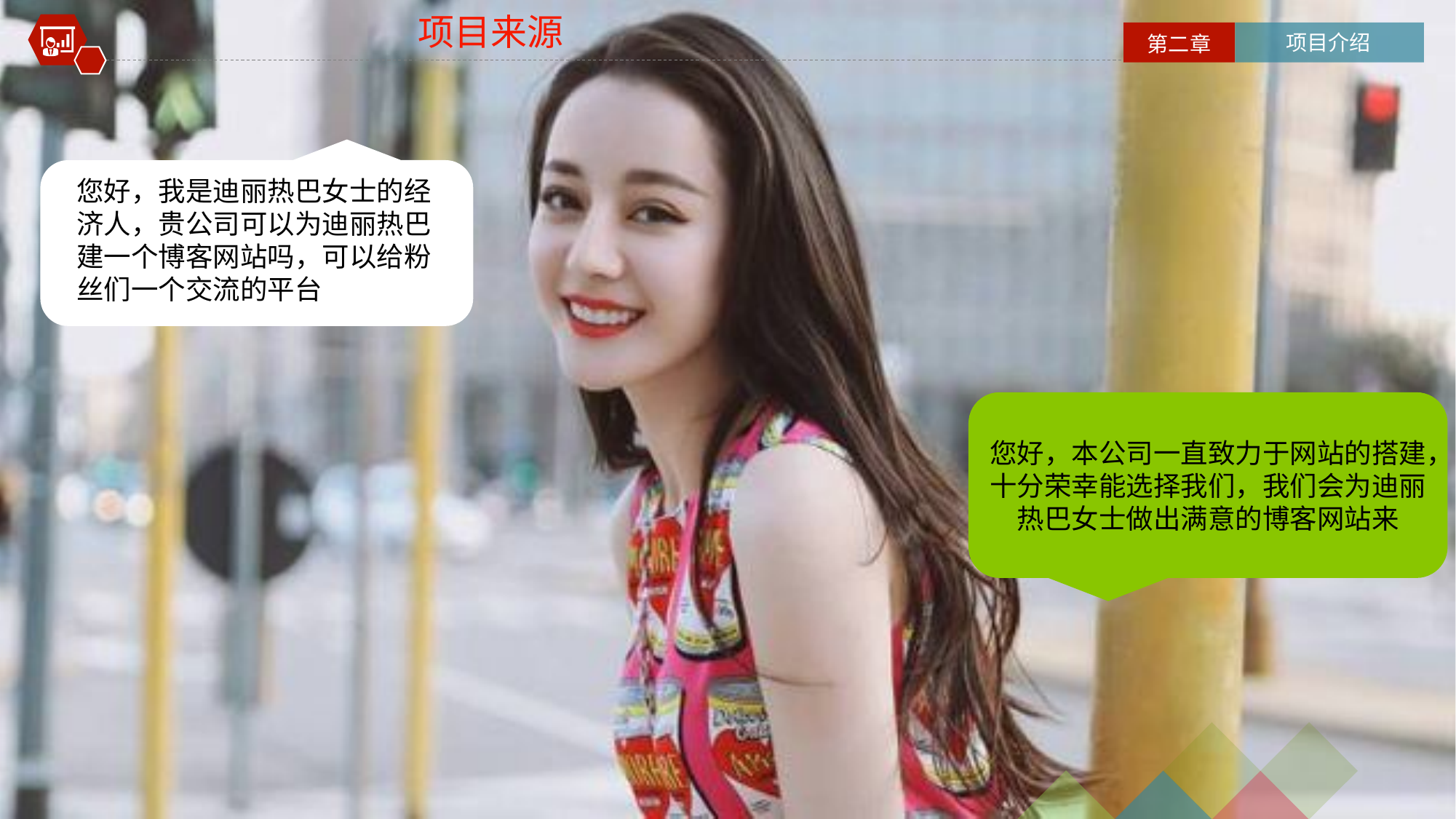

项目来源

项目介绍
第二章

您好，我是迪丽热巴女士的经济人，贵公司可以为迪丽热巴建一个博客网站吗，可以给粉丝们一个交流的平台
您好，本公司一直致力于网站的搭建，十分荣幸能选择我们，我们会为迪丽热巴女士做出满意的博客网站来